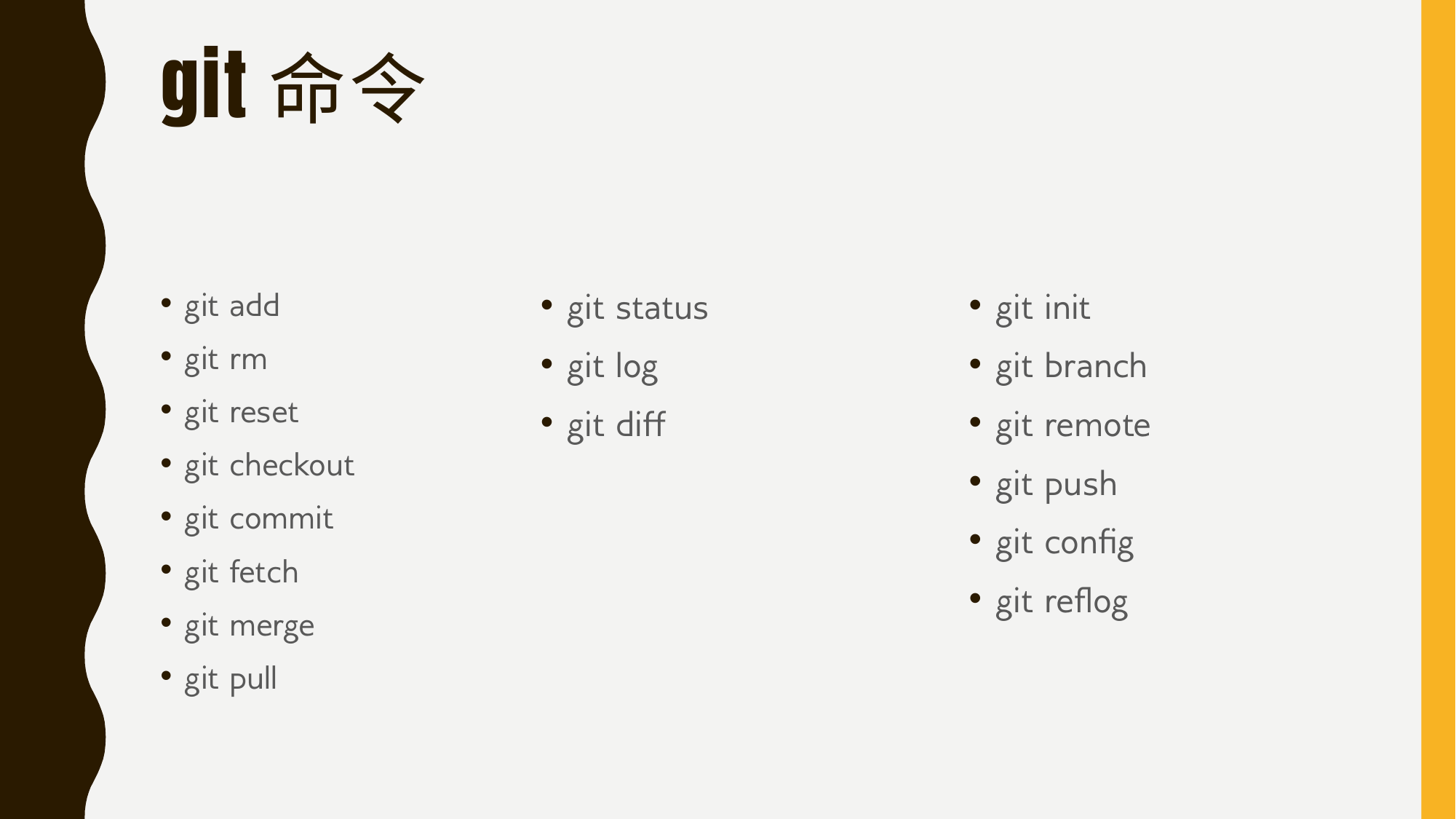

# git命令
git add
git rm
git reset
git checkout
git commit
git fetch
git merge
git pull

git status
git log
git diff
git init
git branch
git remote
git push
git config
git reflog